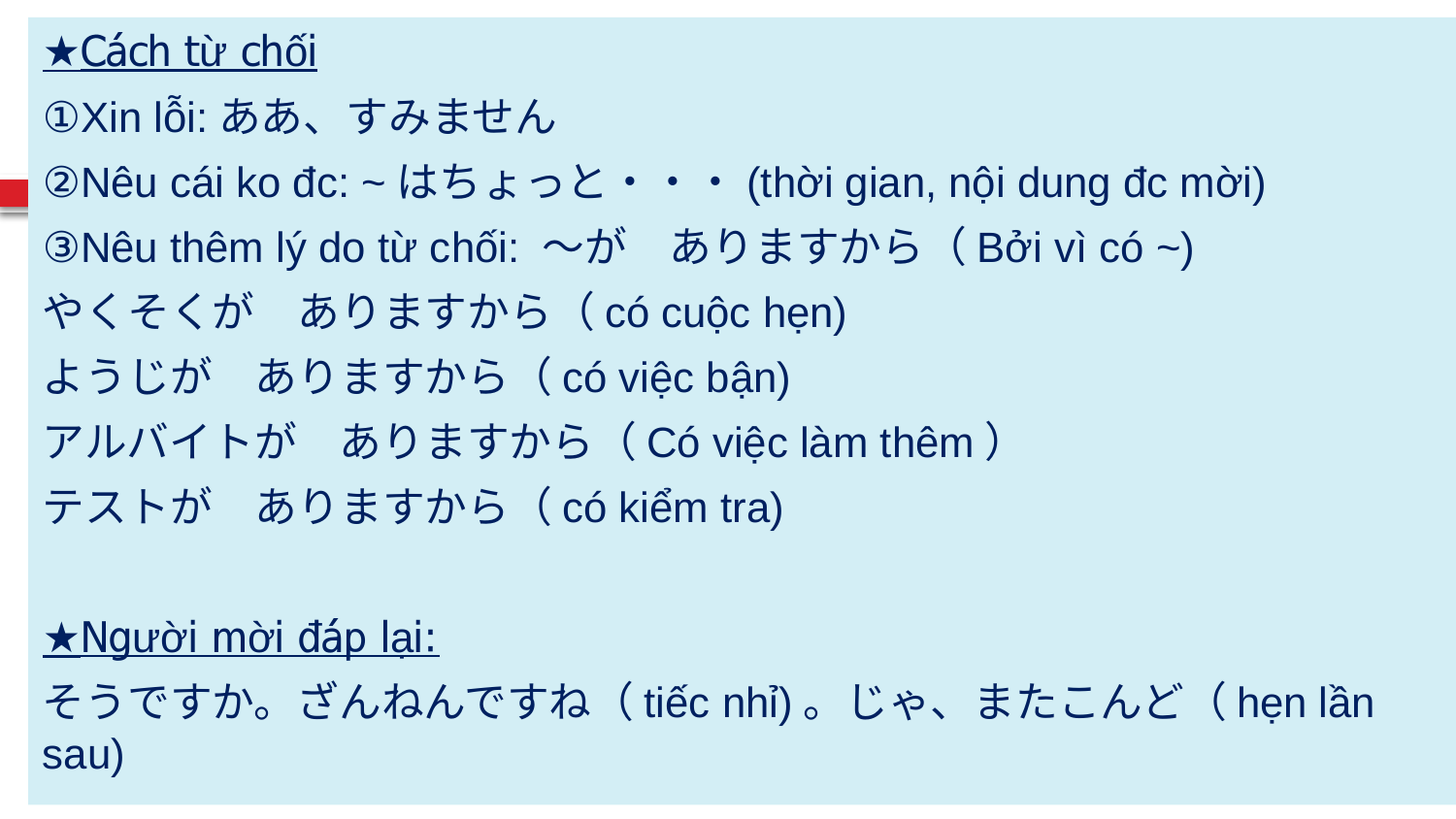

★Cách từ chối
①Xin lỗi:ああ、すみません
②Nêu cái ko đc: ~はちょっと・・・(thời gian, nội dung đc mời)
③Nêu thêm lý do từ chối: ～が　ありますから（Bởi vì có ~)
やくそくが　ありますから（có cuộc hẹn)
ようじが　ありますから（có việc bận)
アルバイトが　ありますから（Có việc làm thêm）
テストが　ありますから（có kiểm tra)

★Người mời đáp lại:
そうですか。ざんねんですね（tiếc nhỉ)。じゃ、またこんど（hẹn lần sau)